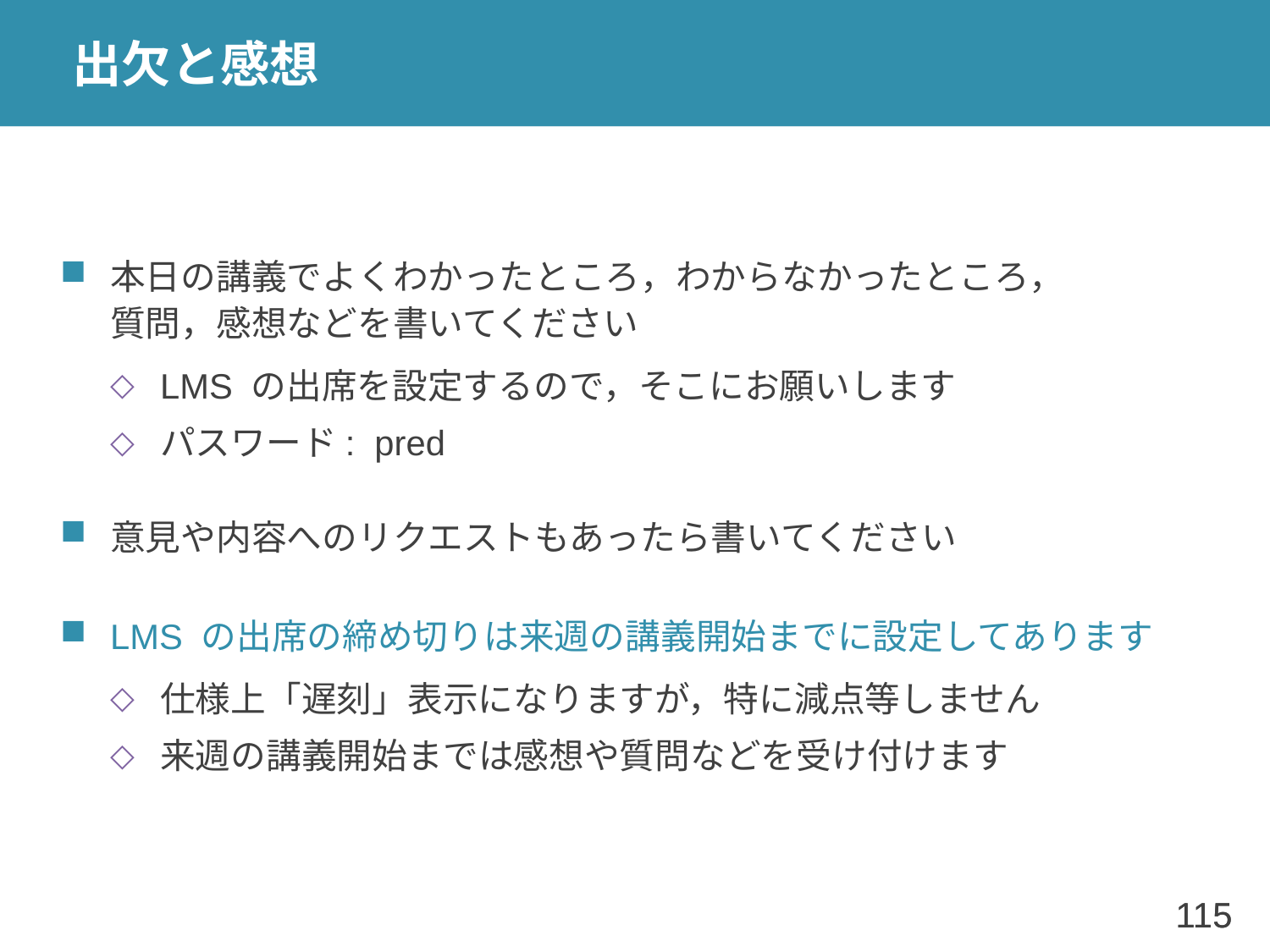

# 出欠と感想
本日の講義でよくわかったところ，わからなかったところ，
質問，感想などを書いてください
LMS の出席を設定するので，そこにお願いします
パスワード:  pred
意見や内容へのリクエストもあったら書いてください
LMS の出席の締め切りは来週の講義開始までに設定してあります
仕様上「遅刻」表示になりますが，特に減点等しません
来週の講義開始までは感想や質問などを受け付けます